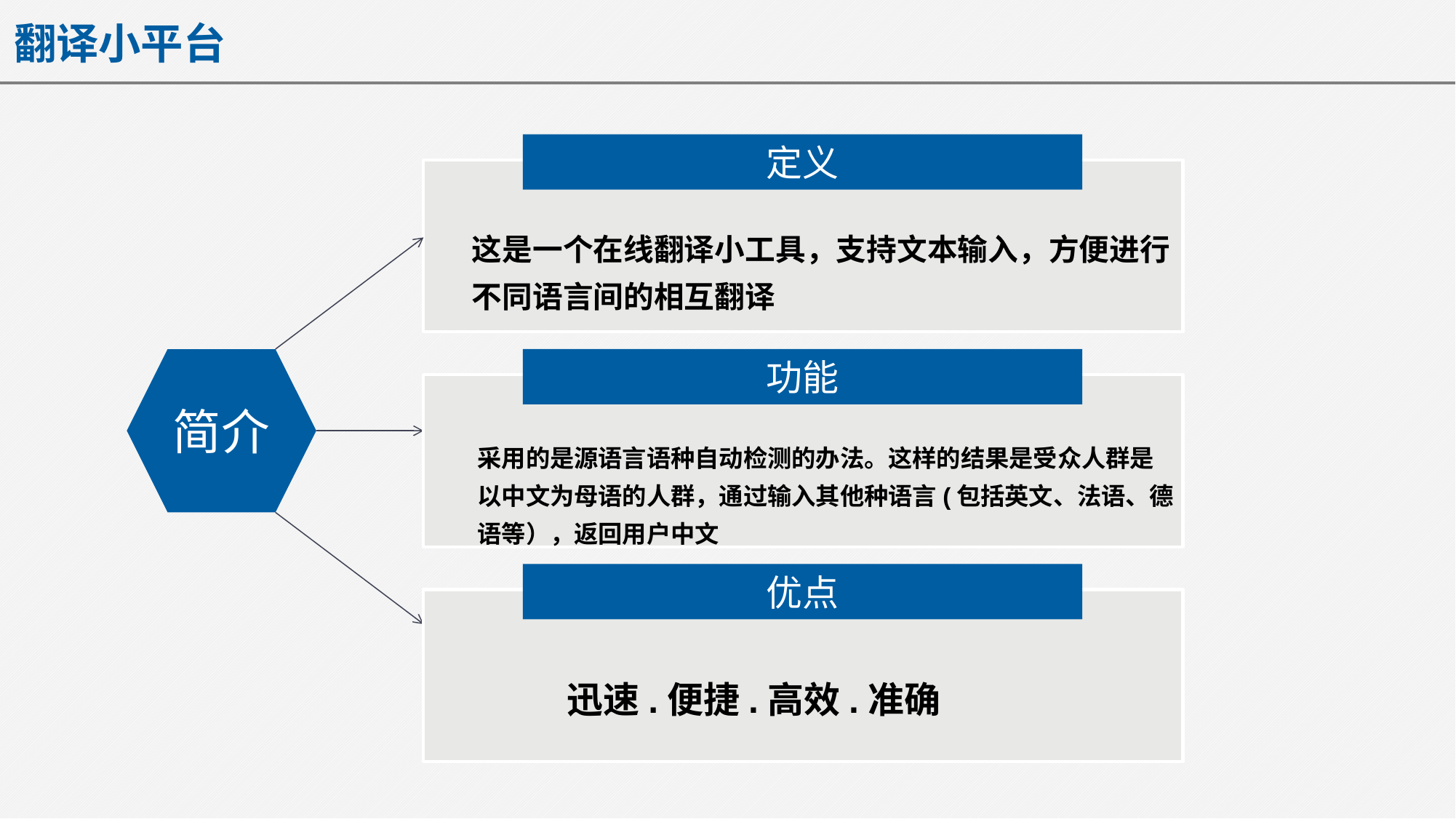

翻译小平台
定义

这是一个在线翻译小工具，支持文本输入，方便进行不同语言间的相互翻译
简介
功能

采用的是源语言语种自动检测的办法。这样的结果是受众人群是以中文为母语的人群，通过输入其他种语言(包括英文、法语、德语等），返回用户中文
优点

迅速.便捷.高效.准确